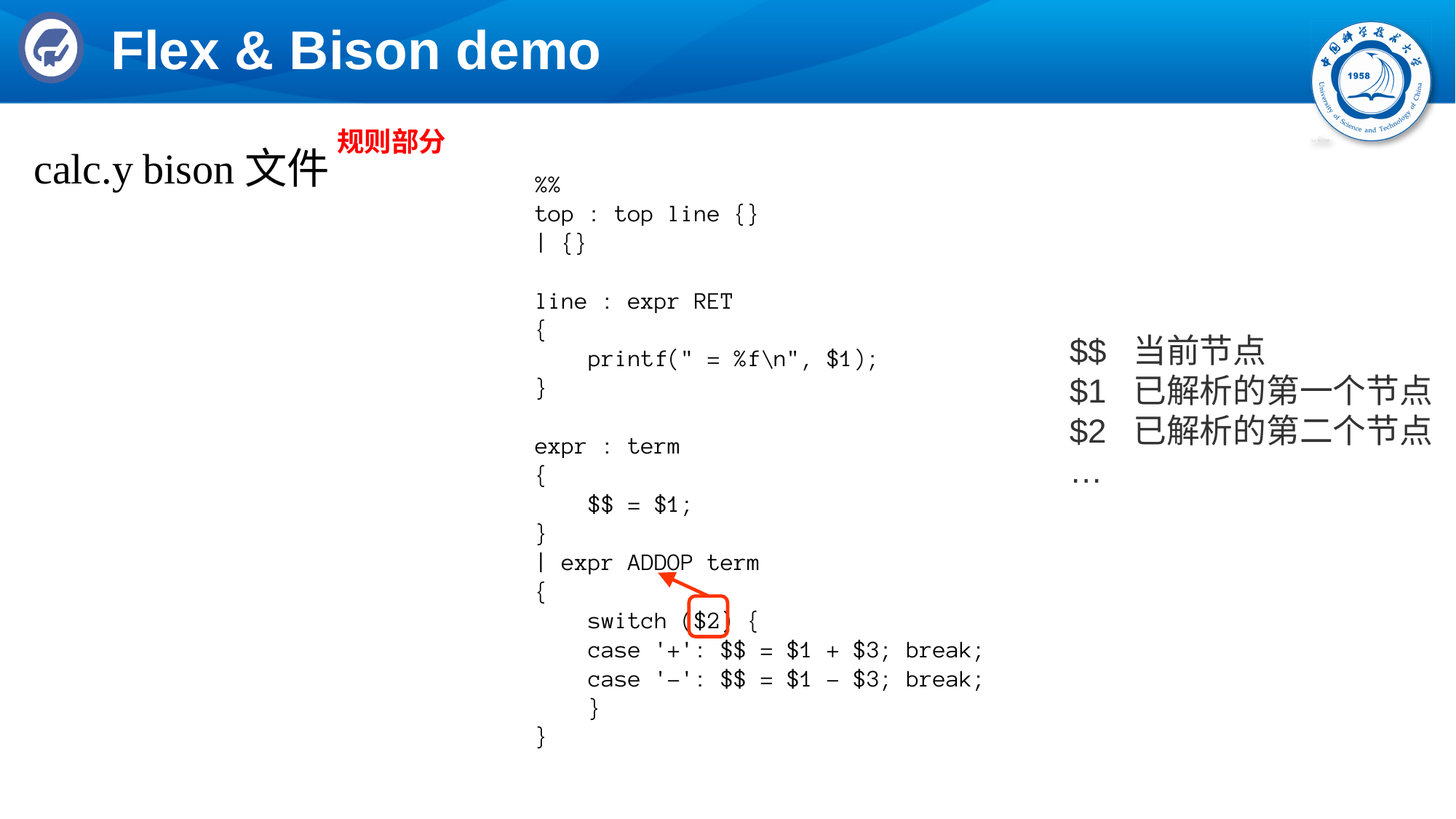

# Flex & Bison demo
规则部分
calc.y	bison文件
%%
top : top line {}
| {}

line : expr RET
{
    printf(" = %f\n", $1);
}

expr : term
{
    $$ = $1;
}
| expr ADDOP term
{
    switch ($2) {
    case '+': $$ = $1 + $3; break;
    case '-': $$ = $1 - $3; break;
    }
}
$$  当前节点
$1  已解析的第一个节点
$2  已解析的第二个节点
…